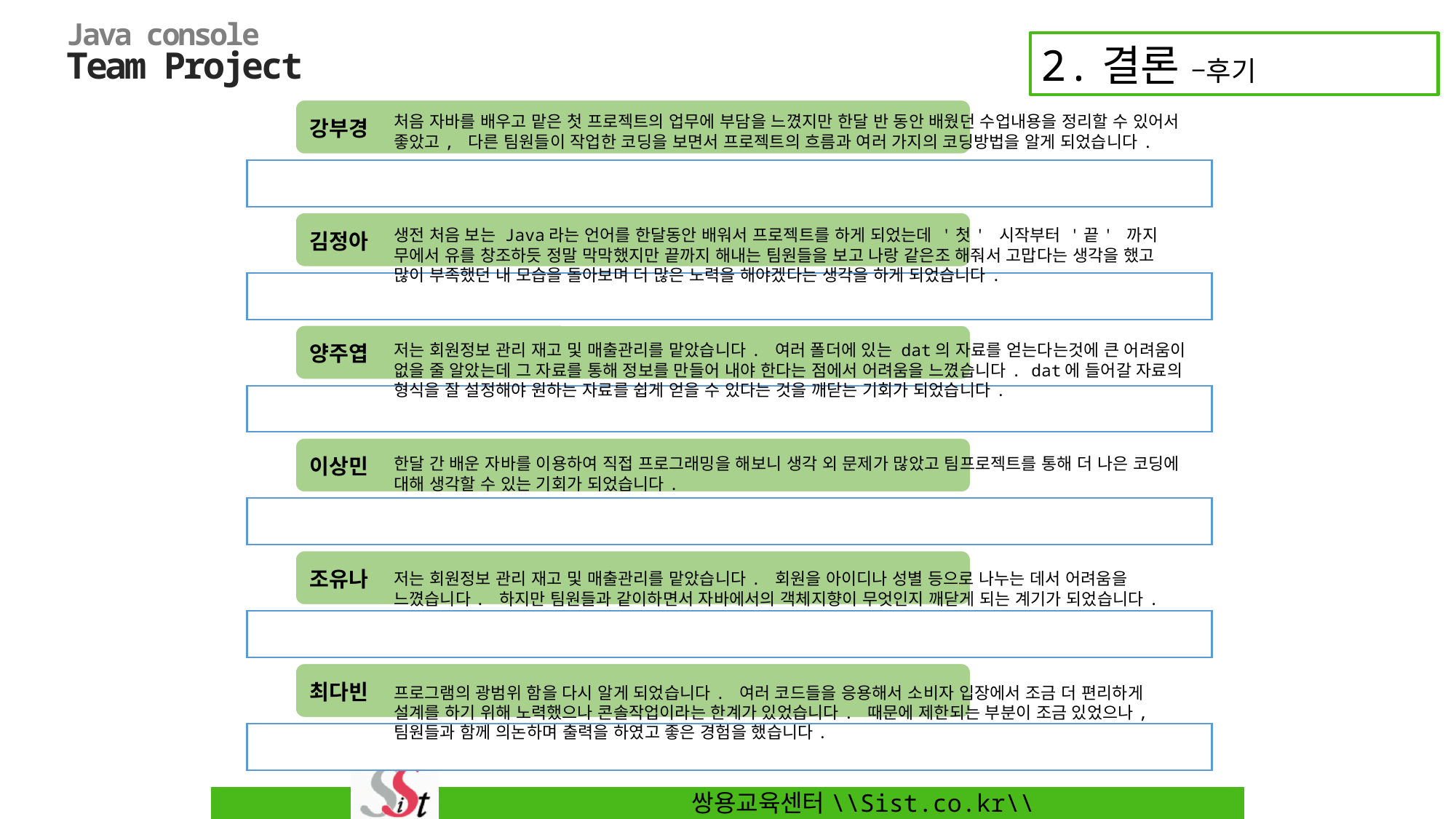

2.결론 –후기
강부경
최다빈
김정아
양주엽
이상민
조유나
처음 자바를 배우고 맡은 첫 프로젝트의 업무에 부담을 느꼈지만 한달 반 동안 배웠던 수업내용을 정리할 수 있어서 좋았고, 다른 팀원들이 작업한 코딩을 보면서 프로젝트의 흐름과 여러 가지의 코딩방법을 알게 되었습니다.
생전 처음 보는 Java라는 언어를 한달동안 배워서 프로젝트를 하게 되었는데 '첫' 시작부터 '끝' 까지 무에서 유를 창조하듯 정말 막막했지만 끝까지 해내는 팀원들을 보고 나랑 같은조 해줘서 고맙다는 생각을 했고 많이 부족했던 내 모습을 돌아보며 더 많은 노력을 해야겠다는 생각을 하게 되었습니다.
저는 회원정보 관리 재고 및 매출관리를 맡았습니다. 여러 폴더에 있는 dat의 자료를 얻는다는것에 큰 어려움이 없을 줄 알았는데 그 자료를 통해 정보를 만들어 내야 한다는 점에서 어려움을 느꼈습니다. dat에 들어갈 자료의 형식을 잘 설정해야 원하는 자료를 쉽게 얻을 수 있다는 것을 깨닫는 기회가 되었습니다.
한달 간 배운 자바를 이용하여 직접 프로그래밍을 해보니 생각 외 문제가 많았고 팀프로젝트를 통해 더 나은 코딩에 대해 생각할 수 있는 기회가 되었습니다.
저는 회원정보 관리 재고 및 매출관리를 맡았습니다. 회원을 아이디나 성별 등으로 나누는 데서 어려움을 느꼈습니다. 하지만 팀원들과 같이하면서 자바에서의 객체지향이 무엇인지 깨닫게 되는 계기가 되었습니다.
프로그램의 광범위 함을 다시 알게 되었습니다. 여러 코드들을 응용해서 소비자 입장에서 조금 더 편리하게 설계를 하기 위해 노력했으나 콘솔작업이라는 한계가 있었습니다. 때문에 제한되는 부분이 조금 있었으나, 팀원들과 함께 의논하며 출력을 하였고 좋은 경험을 했습니다.